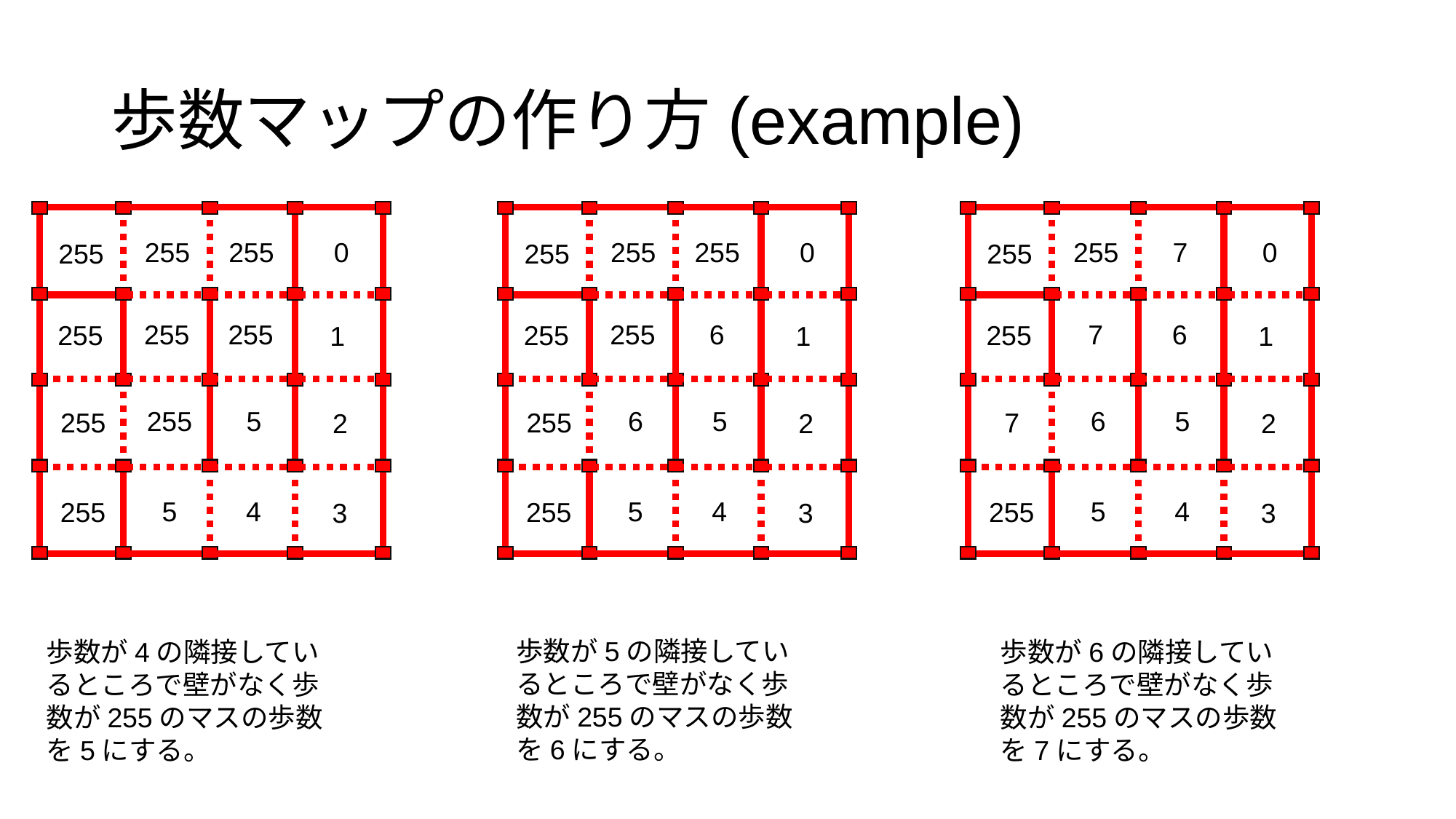

# 歩数マップの作り方(example)

  0
  0
  0
255
255
255
255
255
  7
255
255
255

255
255
255
  6
  7
  6
255
255
255
  1
  1
  1

255
  5
  6
  5
  6
  5
255
255
  7
  2
  2
  2

  5
  4
  5
  4
  5
  4
255
255
255
  3
  3
  3

歩数が5の隣接しているところで壁がなく歩数が255のマスの歩数を6にする。
歩数が4の隣接しているところで壁がなく歩数が255のマスの歩数を5にする。
歩数が6の隣接しているところで壁がなく歩数が255のマスの歩数を7にする。